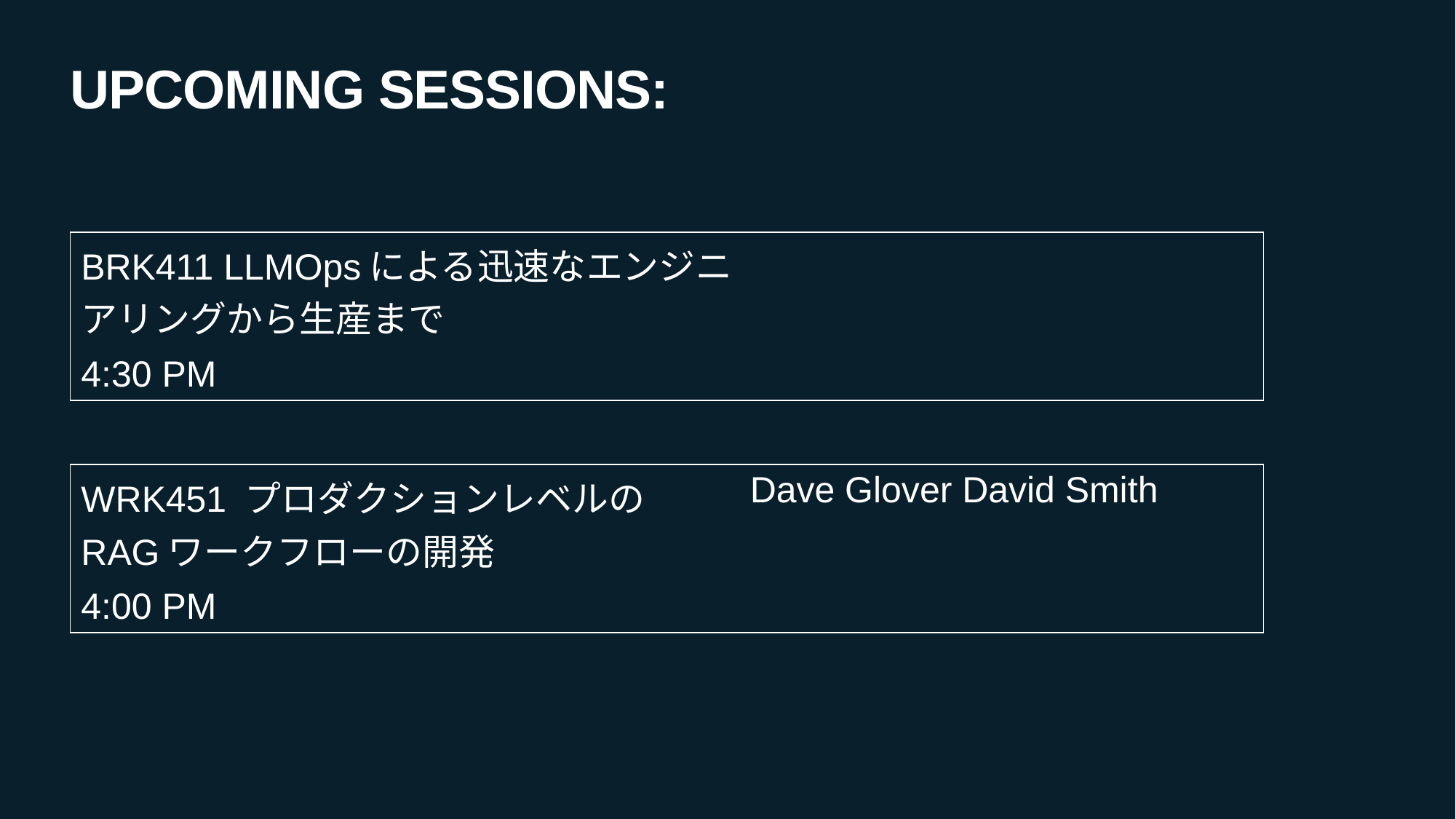

# UPCOMING SESSIONS:
| BRK411 LLMOpsによる迅速なエンジニアリングから生産まで |  |
| --- | --- |
| 4:30 PM |  |
| WRK451 プロダクションレベルのRAGワークフローの開発 | Dave Glover David Smith |
| --- | --- |
| 4:00 PM |  |